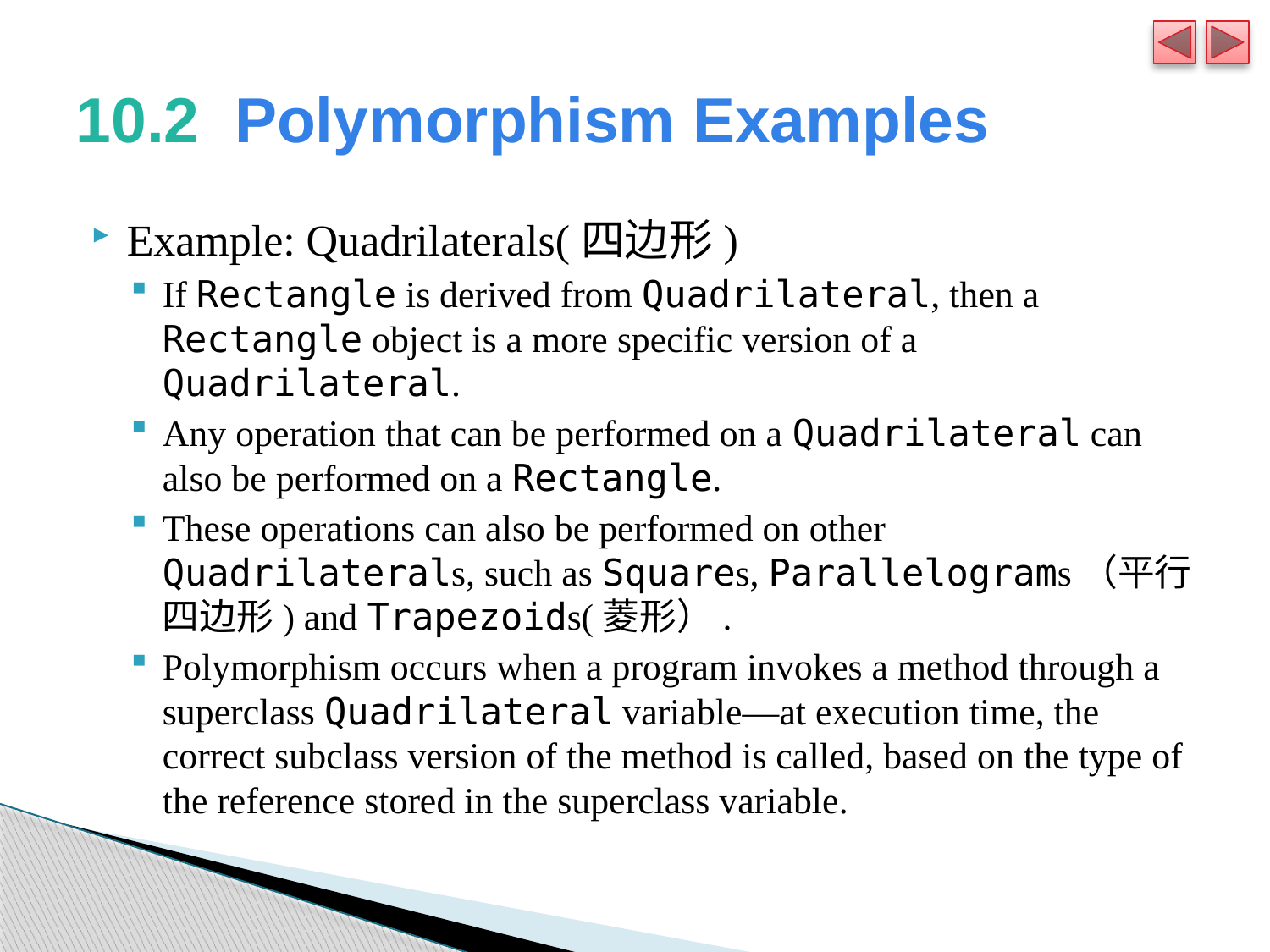

# 10.2  Polymorphism Examples
Example: Quadrilaterals(四边形)
If Rectangle is derived from Quadrilateral, then a Rectangle object is a more specific version of a Quadrilateral.
Any operation that can be performed on a Quadrilateral can also be performed on a Rectangle.
These operations can also be performed on other Quadrilaterals, such as Squares, Parallelograms（平行四边形) and Trapezoids(菱形）.
Polymorphism occurs when a program invokes a method through a superclass Quadrilateral variable—at execution time, the correct subclass version of the method is called, based on the type of the reference stored in the superclass variable.